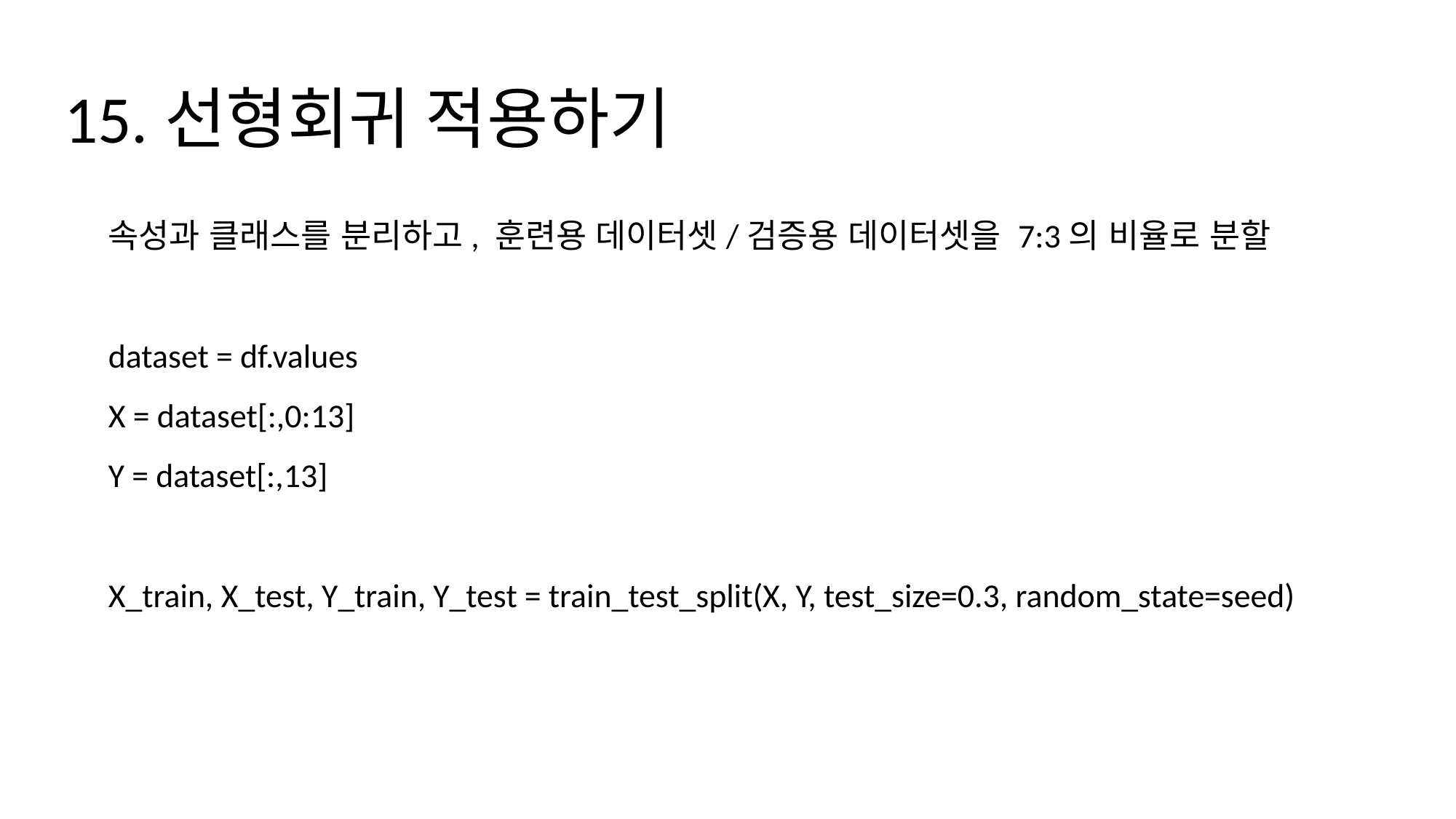

# 15.선형회귀 적용하기
속성과 클래스를 분리하고, 훈련용 데이터셋/검증용 데이터셋을 7:3의 비율로 분할

dataset = df.values
X = dataset[:,0:13]
Y = dataset[:,13]

X_train, X_test, Y_train, Y_test = train_test_split(X, Y, test_size=0.3, random_state=seed)